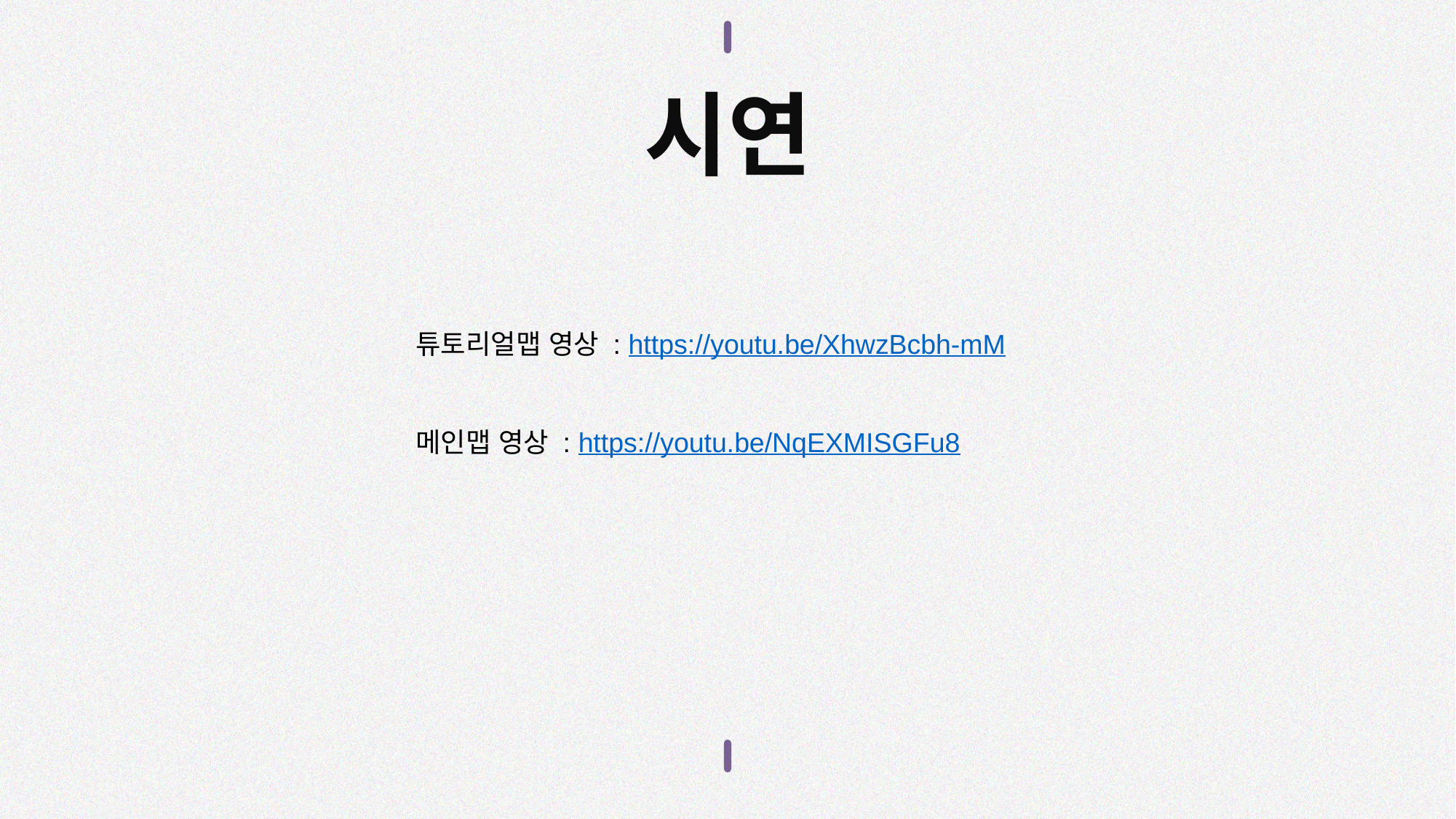

시연
튜토리얼맵 영상 : https://youtu.be/XhwzBcbh-mM

메인맵 영상 : https://youtu.be/NqEXMISGFu8